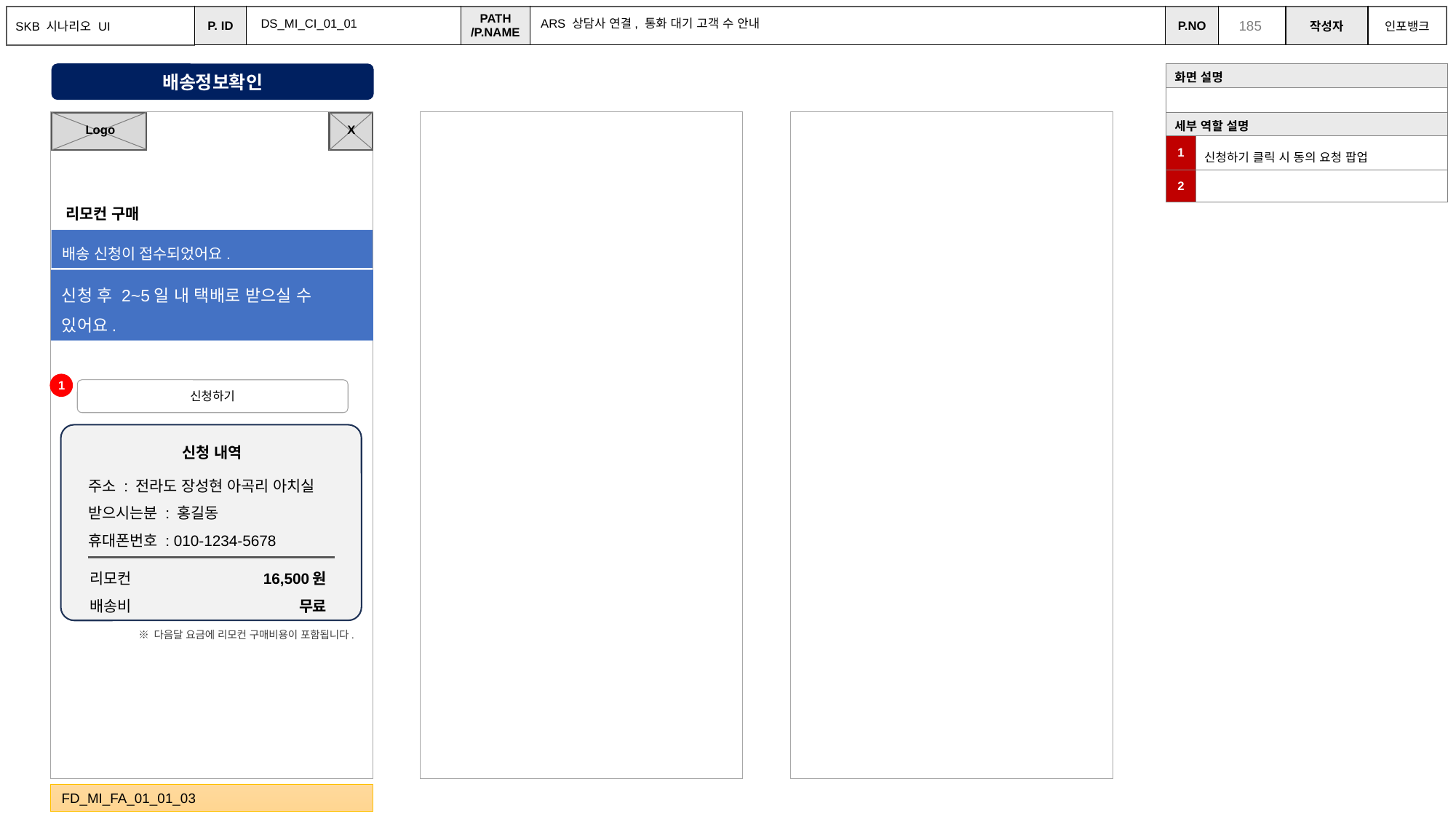

DS_MI_CI_01_01
ARS 상담사 연결, 통화 대기 고객 수 안내
배송정보확인
| 화면 설명 |  |
| --- | --- |
|  |  |
| 세부 역할 설명 |  |
| 1 | 신청하기 클릭 시 동의 요청 팝업 |
| 2 |  |

X

Logo
리모컨 구매
배송 신청이 접수되었어요.
신청 후 2~5일 내 택배로 받으실 수 있어요.
1

신청하기

신청 내역
주소 : 전라도 장성현 아곡리 아치실
받으시는분 : 홍길동
휴대폰번호 : 010-1234-5678
리모컨
배송비
16,500원
무료
※ 다음달 요금에 리모컨 구매비용이 포함됩니다.
FD_MI_FA_01_01_03